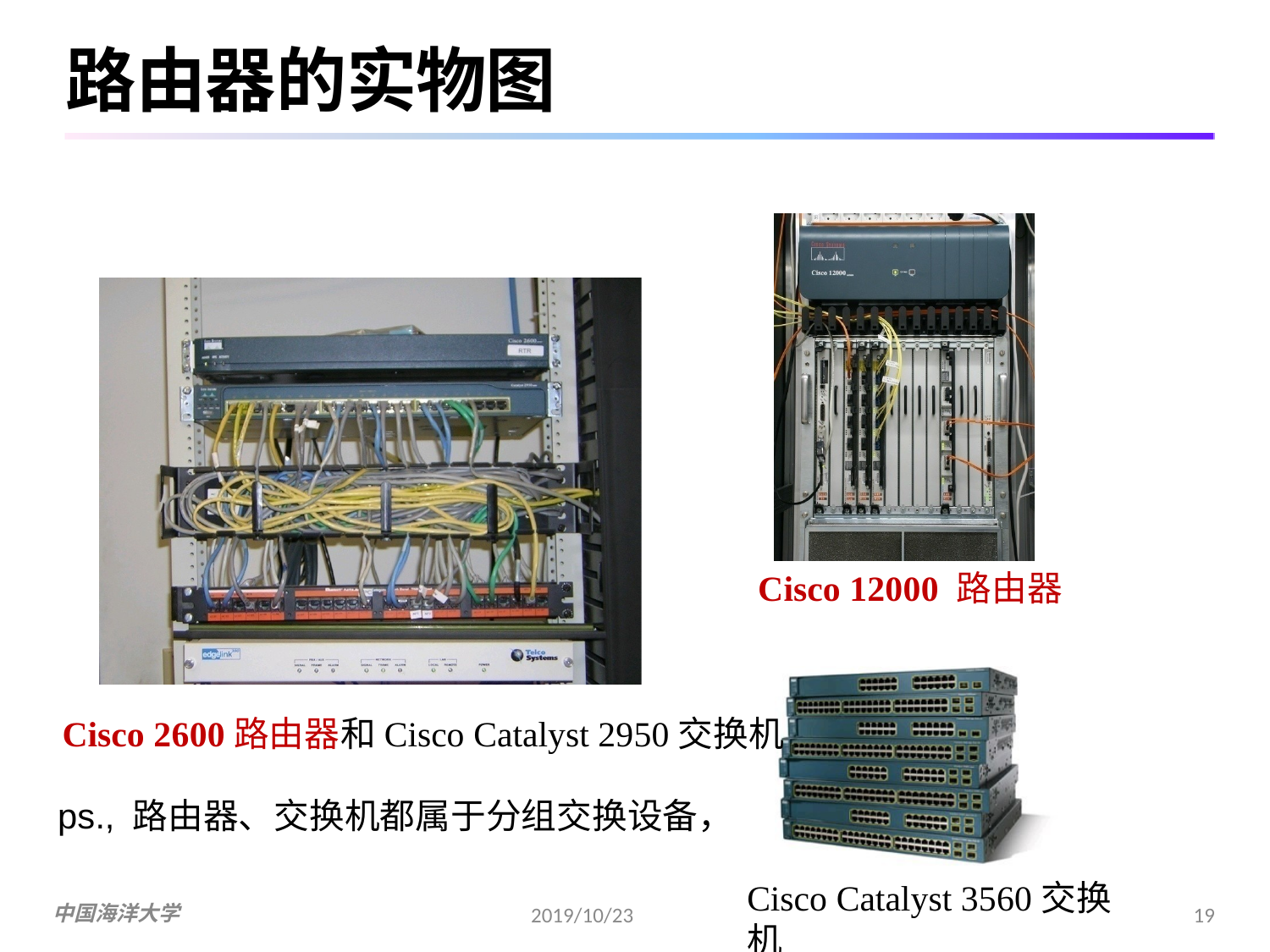

# 路由器的实物图

Cisco 12000 路由器

Cisco 2600路由器和Cisco Catalyst 2950交换机

ps., 路由器、交换机都属于分组交换设备，
Cisco Catalyst 3560交换机